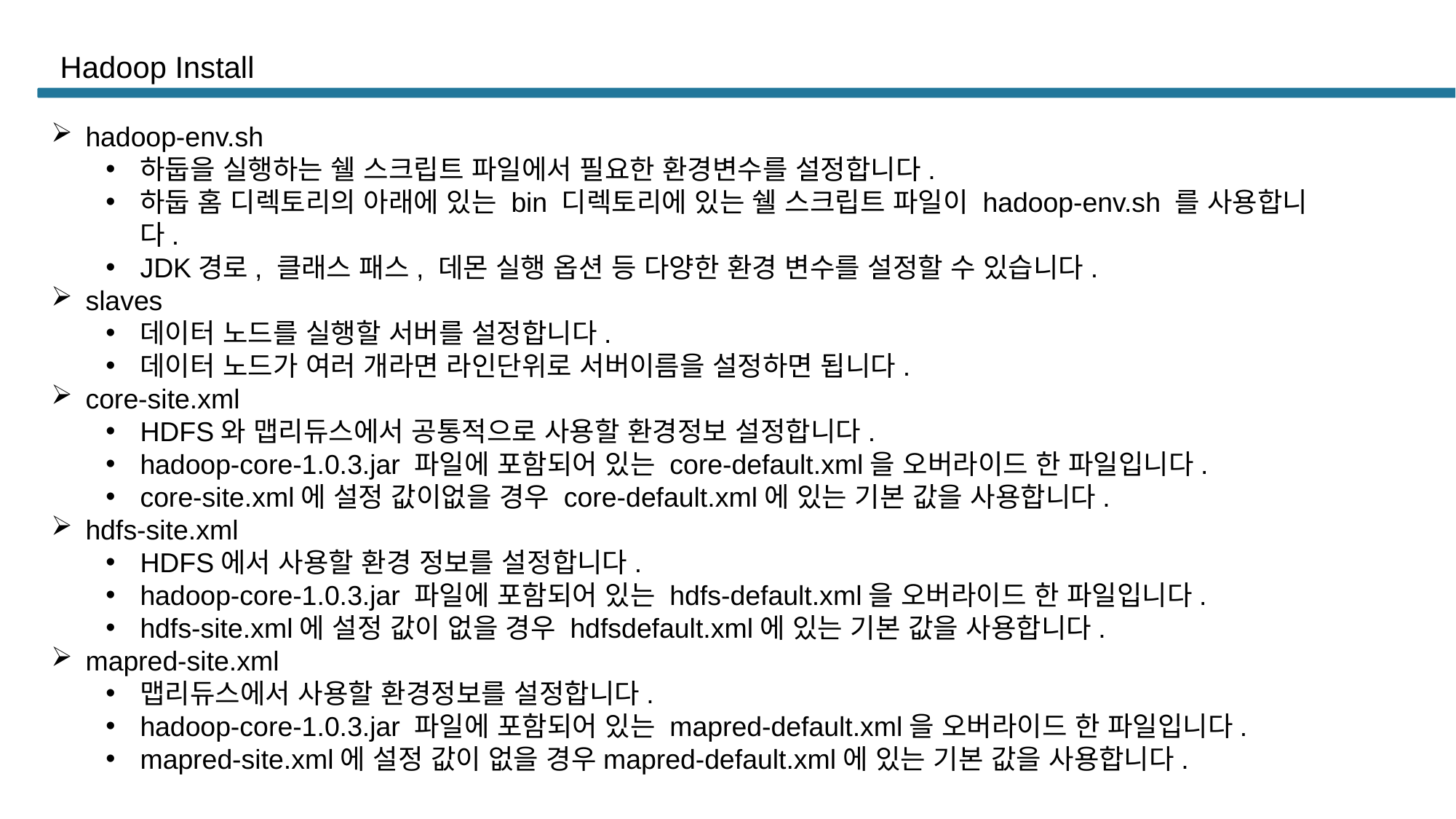

# Hadoop Install
hadoop-env.sh
하둡을 실행하는 쉘 스크립트 파일에서 필요한 환경변수를 설정합니다.
하둡 홈 디렉토리의 아래에 있는 bin 디렉토리에 있는 쉘 스크립트 파일이 hadoop-env.sh 를 사용합니다.
JDK경로, 클래스 패스, 데몬 실행 옵션 등 다양한 환경 변수를 설정할 수 있습니다.
slaves
데이터 노드를 실행할 서버를 설정합니다.
데이터 노드가 여러 개라면 라인단위로 서버이름을 설정하면 됩니다.
core-site.xml
HDFS와 맵리듀스에서 공통적으로 사용할 환경정보 설정합니다.
hadoop-core-1.0.3.jar 파일에 포함되어 있는 core-default.xml을 오버라이드 한 파일입니다.
core-site.xml에 설정 값이없을 경우 core-default.xml에 있는 기본 값을 사용합니다.
hdfs-site.xml
HDFS에서 사용할 환경 정보를 설정합니다.
hadoop-core-1.0.3.jar 파일에 포함되어 있는 hdfs-default.xml을 오버라이드 한 파일입니다.
hdfs-site.xml에 설정 값이 없을 경우 hdfsdefault.xml에 있는 기본 값을 사용합니다.
mapred-site.xml
맵리듀스에서 사용할 환경정보를 설정합니다.
hadoop-core-1.0.3.jar 파일에 포함되어 있는 mapred-default.xml을 오버라이드 한 파일입니다.
mapred-site.xml에 설정 값이 없을 경우mapred-default.xml에 있는 기본 값을 사용합니다.